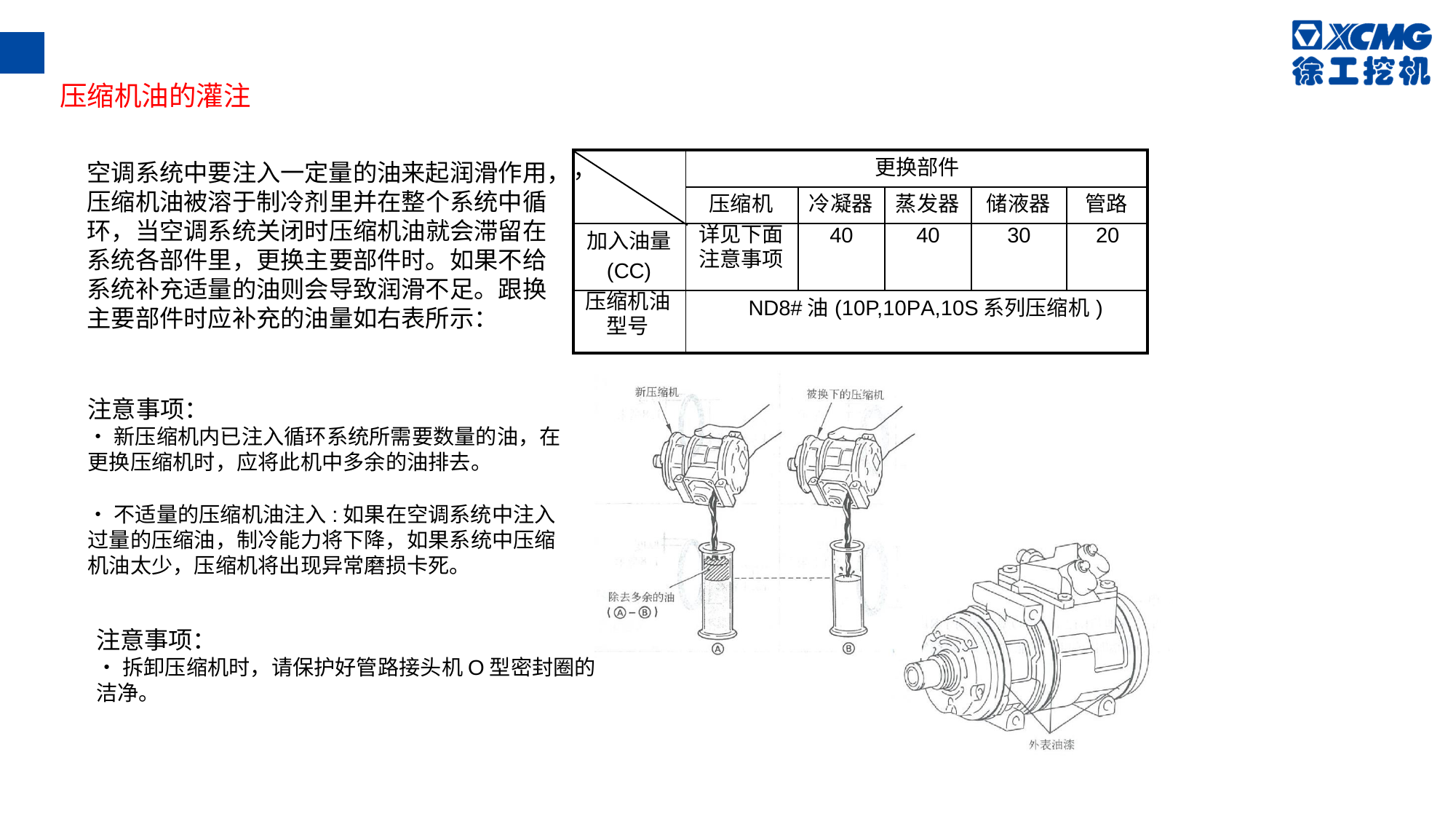

压缩机油的灌注
| ， | 更换部件 |  |  |  |  |
| --- | --- | --- | --- | --- | --- |
|  | 压缩机 | 冷凝器 | 蒸发器 | 储液器 | 管路 |
| 加入油量 (CC) | 详见下面 注意事项 | 40 | 40 | 30 | 20 |
| 压缩机油 型号 | ND8#油(10P,10PA,10S系列压缩机) |  |  |  |  |

空调系统中要注入一定量的油来起润滑作用，压缩机油被溶于制冷剂里并在整个系统中循环，当空调系统关闭时压缩机油就会滞留在系统各部件里，更换主要部件时。如果不给系统补充适量的油则会导致润滑不足。跟换主要部件时应补充的油量如右表所示：

注意事项：
•新压缩机内已注入循环系统所需要数量的油，在更换压缩机时，应将此机中多余的油排去。
•不适量的压缩机油注入:如果在空调系统中注入过量的压缩油，制冷能力将下降，如果系统中压缩机油太少，压缩机将出现异常磨损卡死。

注意事项：
•拆卸压缩机时，请保护好管路接头机O型密封圈的洁净。